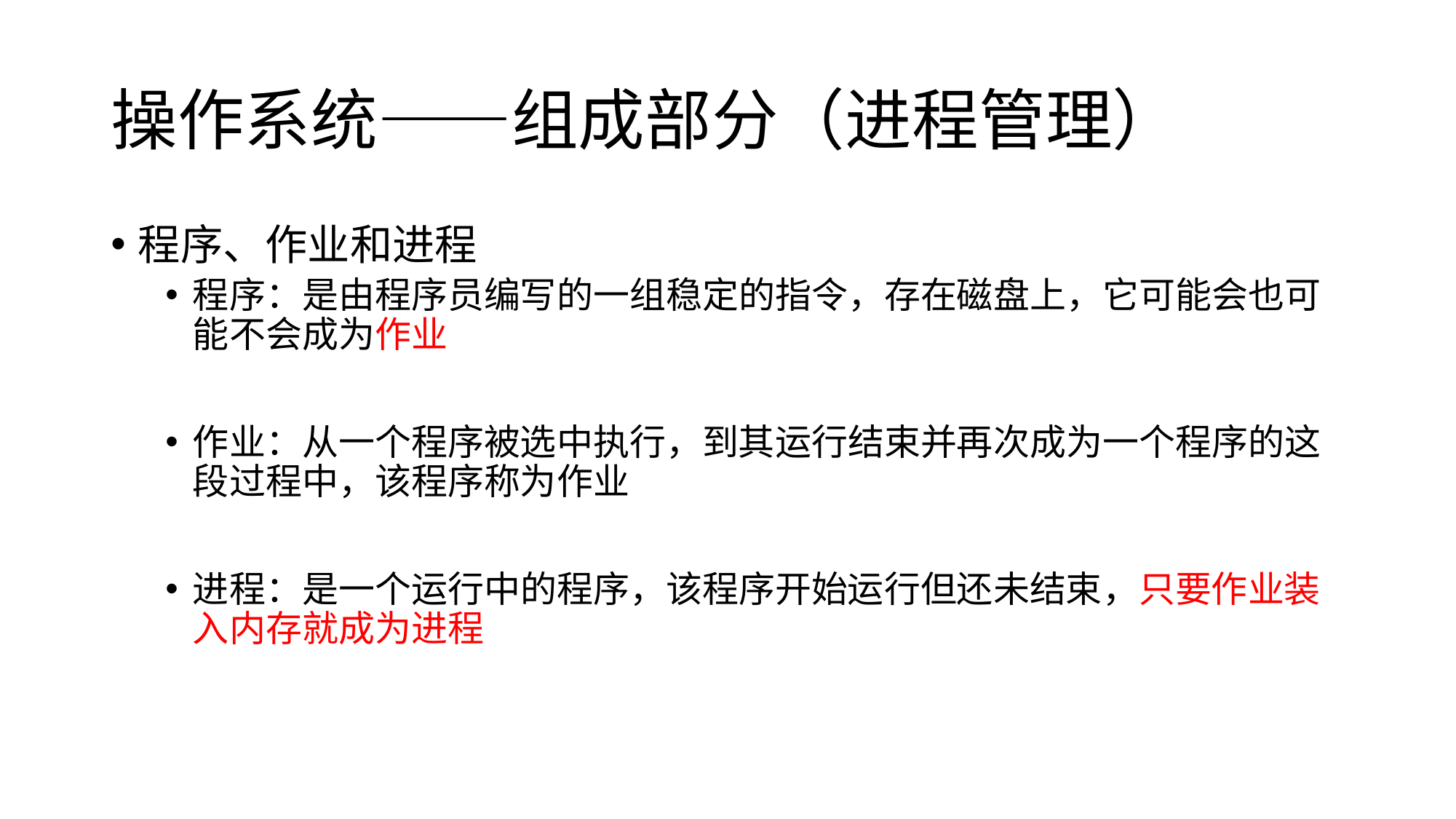

# 操作系统——组成部分（进程管理）
程序、作业和进程
程序：是由程序员编写的一组稳定的指令，存在磁盘上，它可能会也可能不会成为作业

作业：从一个程序被选中执行，到其运行结束并再次成为一个程序的这段过程中，该程序称为作业

进程：是一个运行中的程序，该程序开始运行但还未结束，只要作业装入内存就成为进程